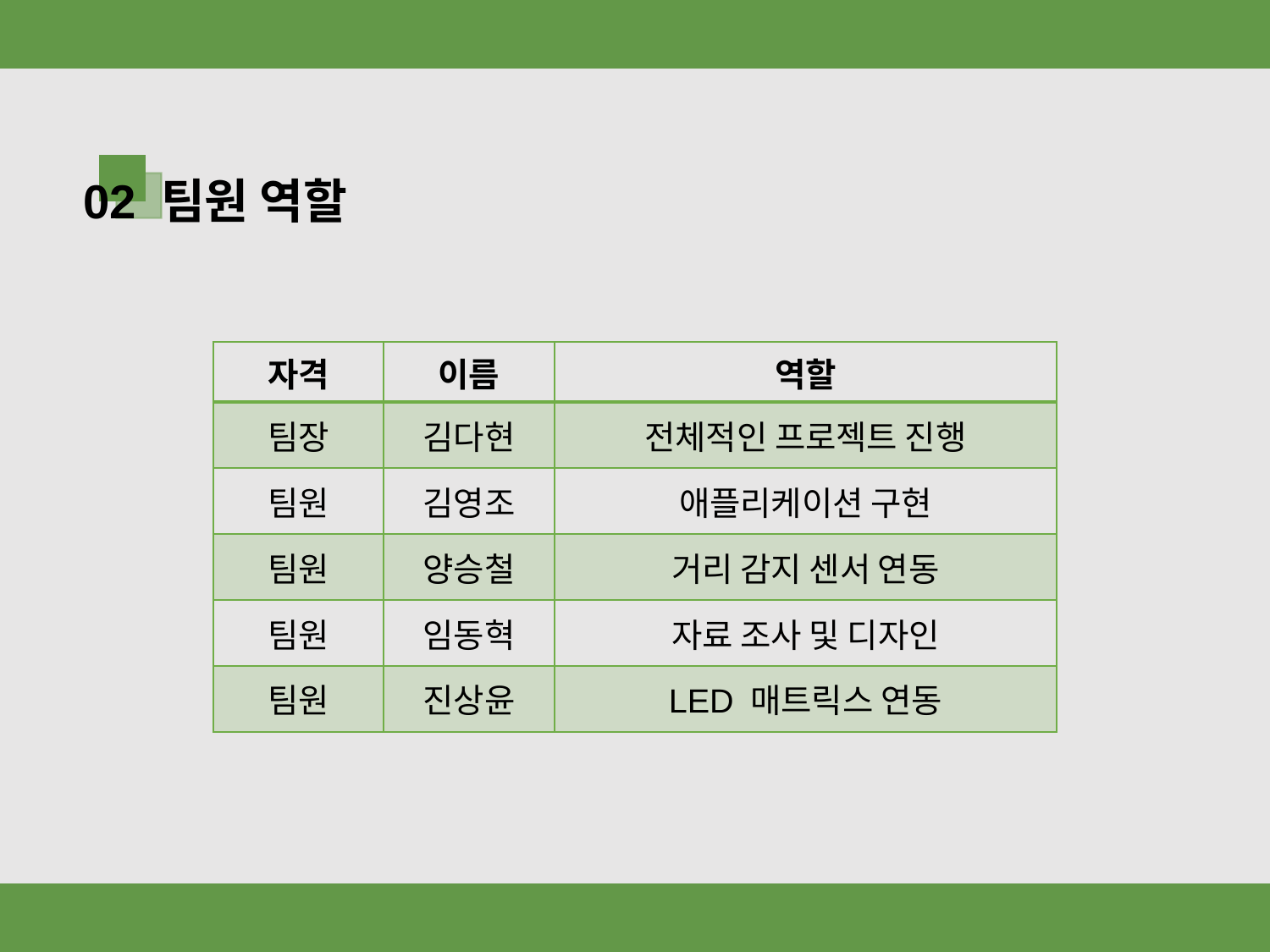

02 팀원 역할
| 자격 | 이름 | 역할 |
| --- | --- | --- |
| 팀장 | 김다현 | 전체적인 프로젝트 진행 |
| 팀원 | 김영조 | 애플리케이션 구현 |
| 팀원 | 양승철 | 거리 감지 센서 연동 |
| 팀원 | 임동혁 | 자료 조사 및 디자인 |
| 팀원 | 진상윤 | LED 매트릭스 연동 |